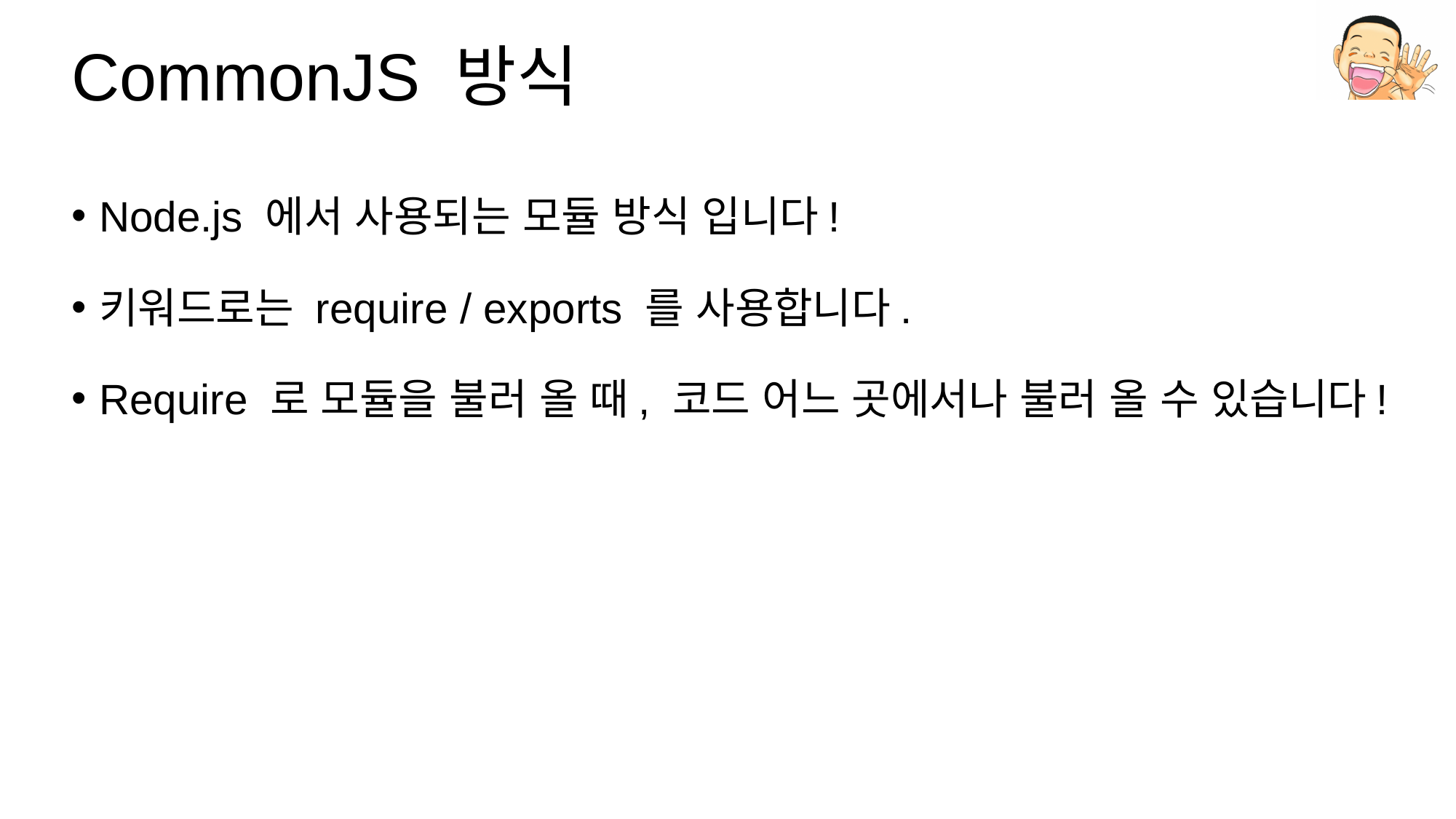

# CommonJS 방식
Node.js 에서 사용되는 모듈 방식 입니다!
키워드로는 require / exports 를 사용합니다.
Require 로 모듈을 불러 올 때, 코드 어느 곳에서나 불러 올 수 있습니다!